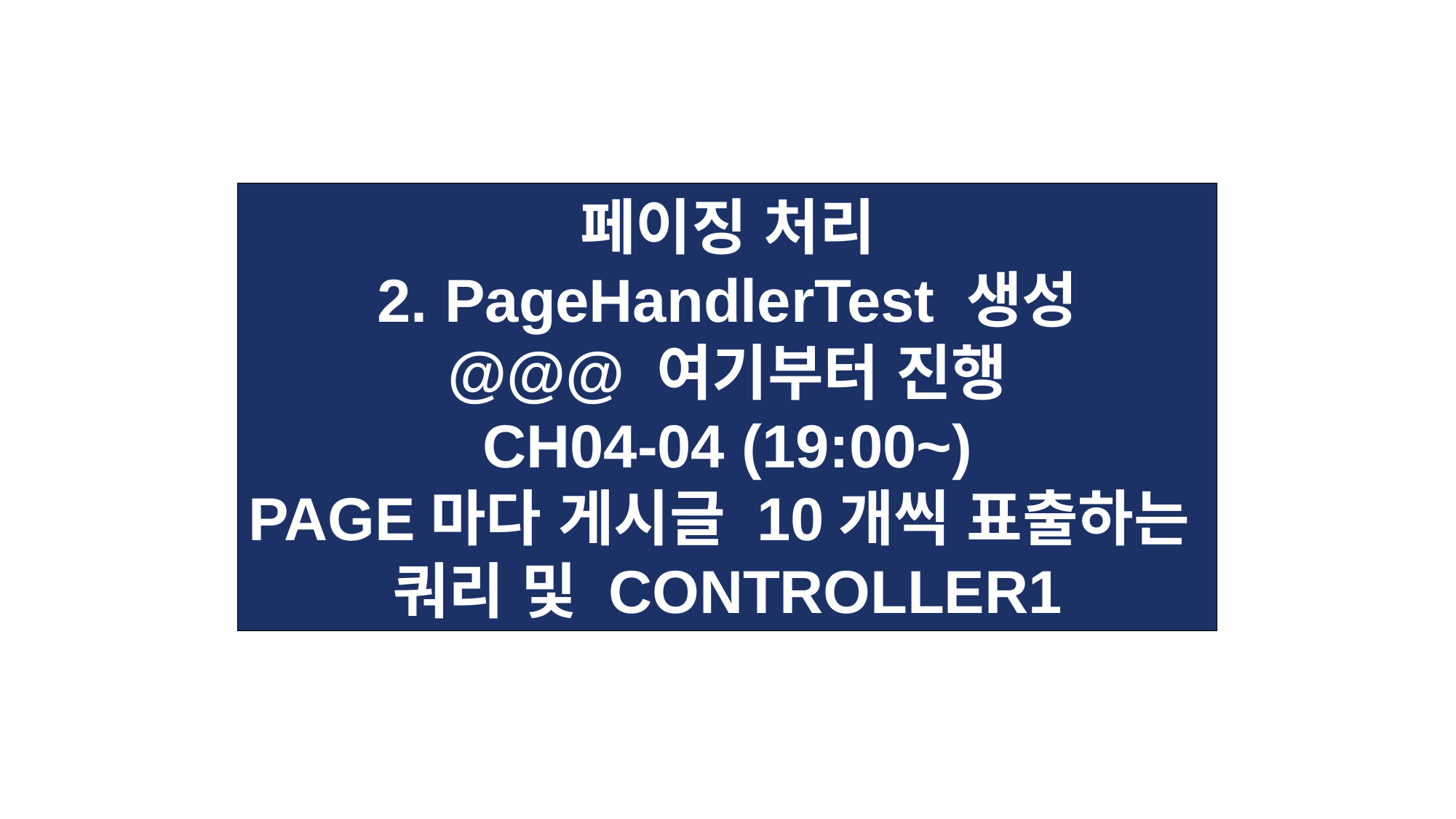

페이징 처리
2. PageHandlerTest 생성
@@@ 여기부터 진행
CH04-04 (19:00~)
PAGE마다 게시글 10개씩 표출하는
쿼리 및 CONTROLLER1